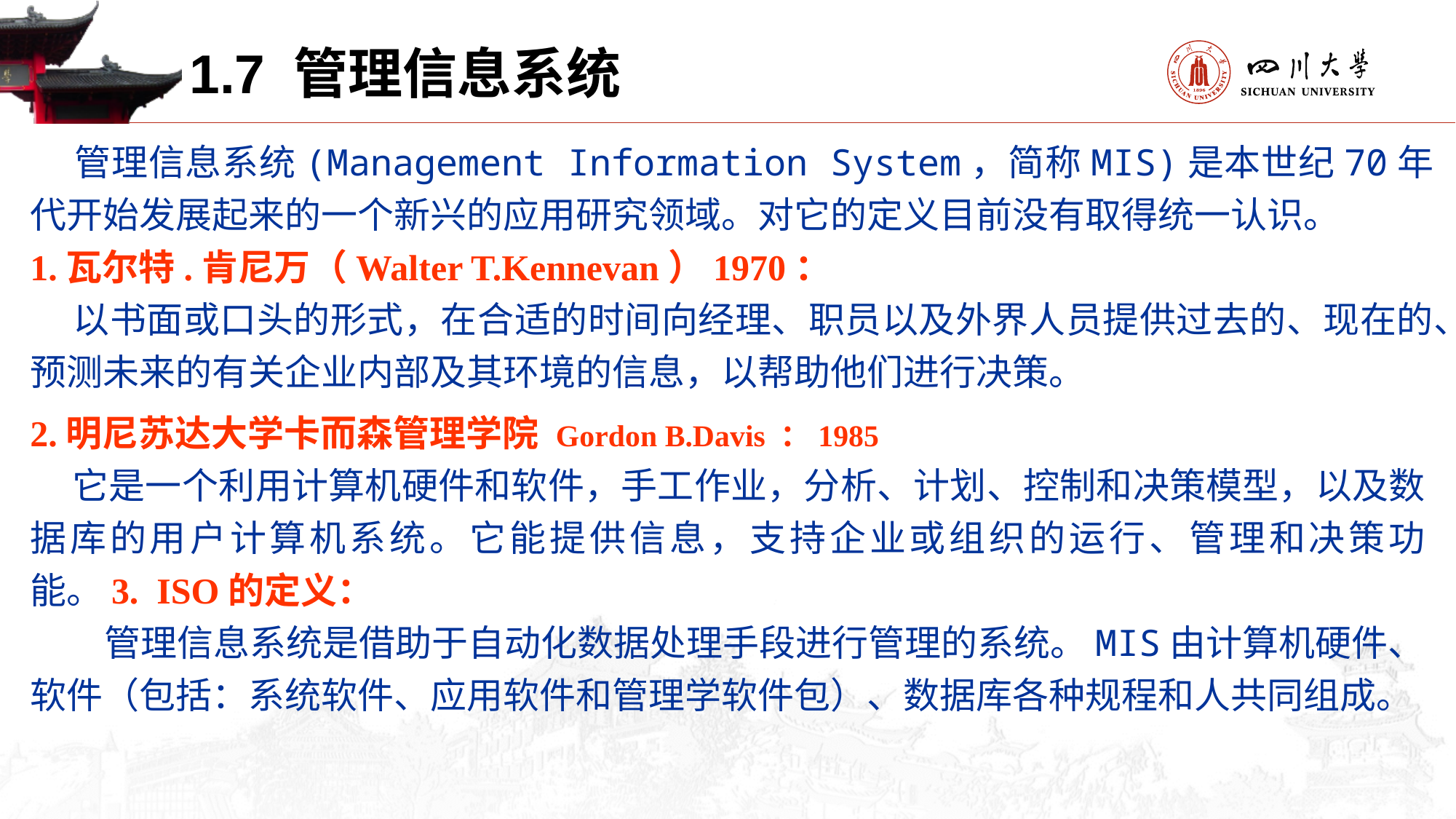

1.7 管理信息系统

    管理信息系统(Management Information System，简称MIS)是本世纪70年代开始发展起来的一个新兴的应用研究领域。对它的定义目前没有取得统一认识。
1.瓦尔特.肯尼万（Walter T.Kennevan）1970：
    以书面或口头的形式，在合适的时间向经理、职员以及外界人员提供过去的、现在的、预测未来的有关企业内部及其环境的信息，以帮助他们进行决策。
2.明尼苏达大学卡而森管理学院 Gordon B.Davis ：1985
    它是一个利用计算机硬件和软件，手工作业，分析、计划、控制和决策模型，以及数据库的用户计算机系统。它能提供信息，支持企业或组织的运行、管理和决策功能。3.  ISO的定义：
        管理信息系统是借助于自动化数据处理手段进行管理的系统。MIS由计算机硬件、软件（包括：系统软件、应用软件和管理学软件包）、数据库各种规程和人共同组成。